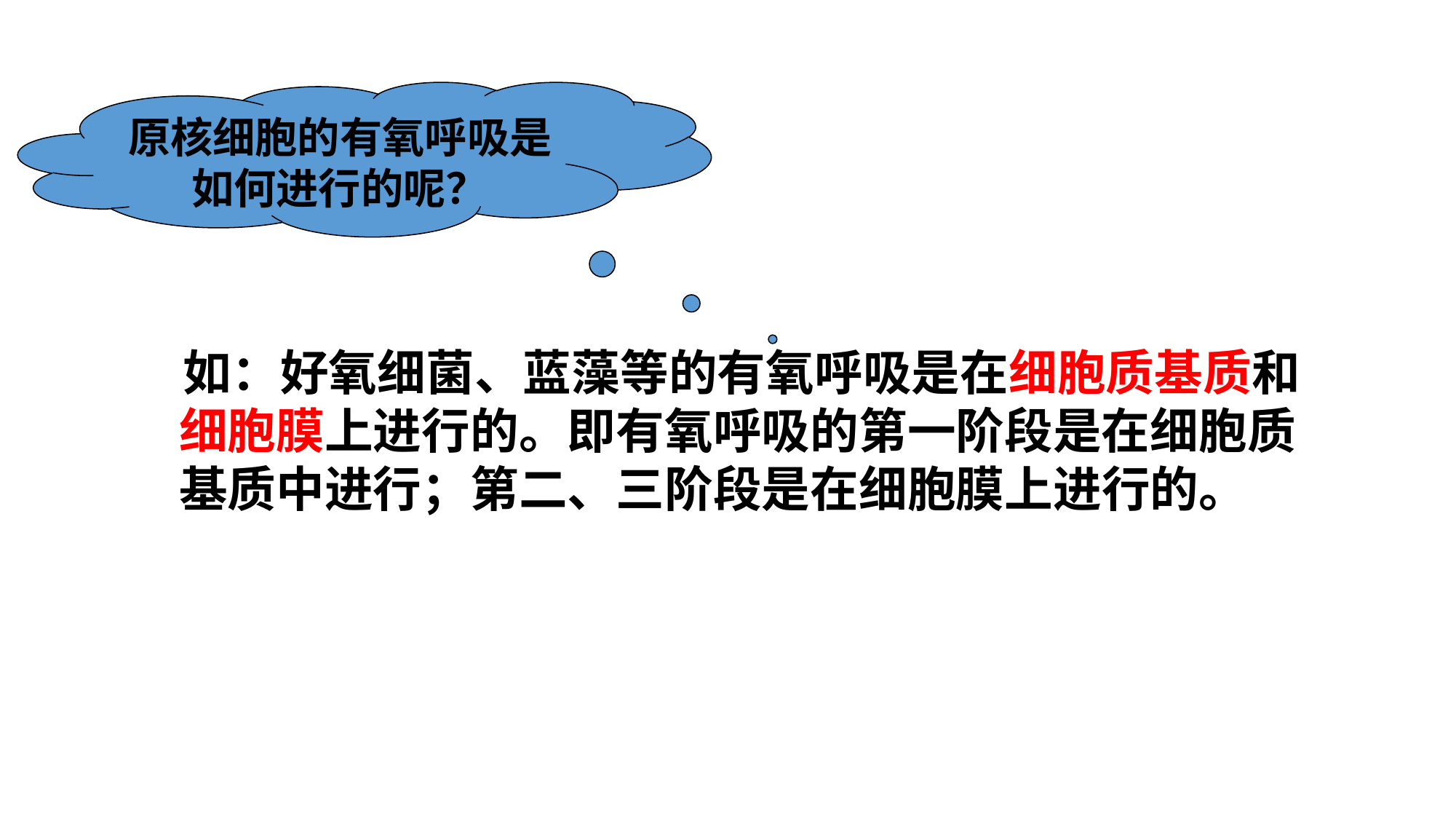

原核细胞的有氧呼吸是如何进行的呢？
   如：好氧细菌、蓝藻等的有氧呼吸是在细胞质基质和细胞膜上进行的。即有氧呼吸的第一阶段是在细胞质基质中进行；第二、三阶段是在细胞膜上进行的。